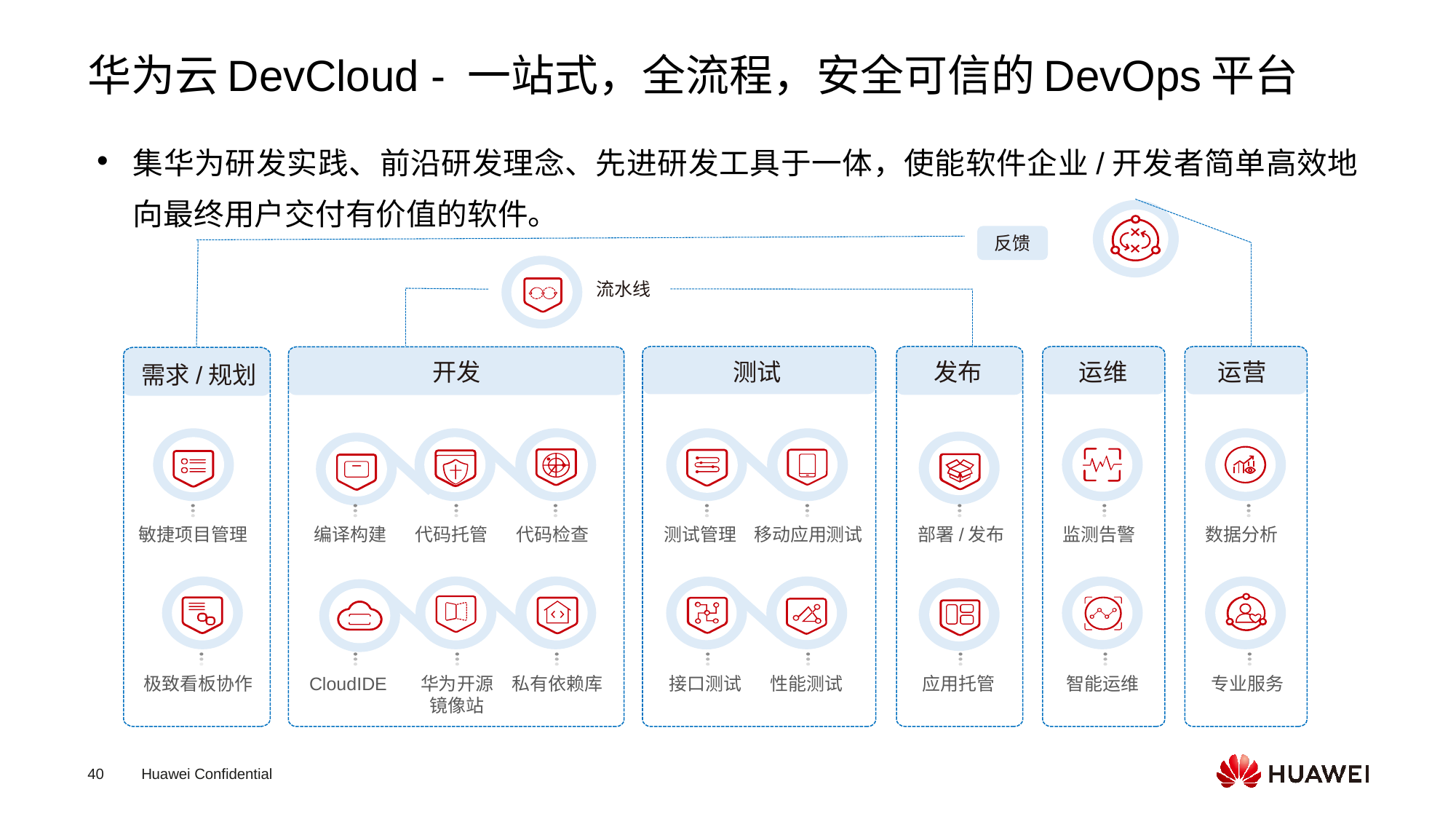

# 华为云DevCloud - 一站式，全流程，安全可信的DevOps平台
集华为研发实践、前沿研发理念、先进研发工具于一体，使能软件企业/开发者简单高效地向最终用户交付有价值的软件。

反馈

流水线

开发
测试
发布
运维
运营
需求/规划

编译构建
部署/发布
敏捷项目管理
代码托管
代码检查
测试管理
移动应用测试
监测告警
数据分析

CloudIDE
应用托管
极致看板协作
华为开源
镜像站
私有依赖库
接口测试
性能测试
智能运维
专业服务